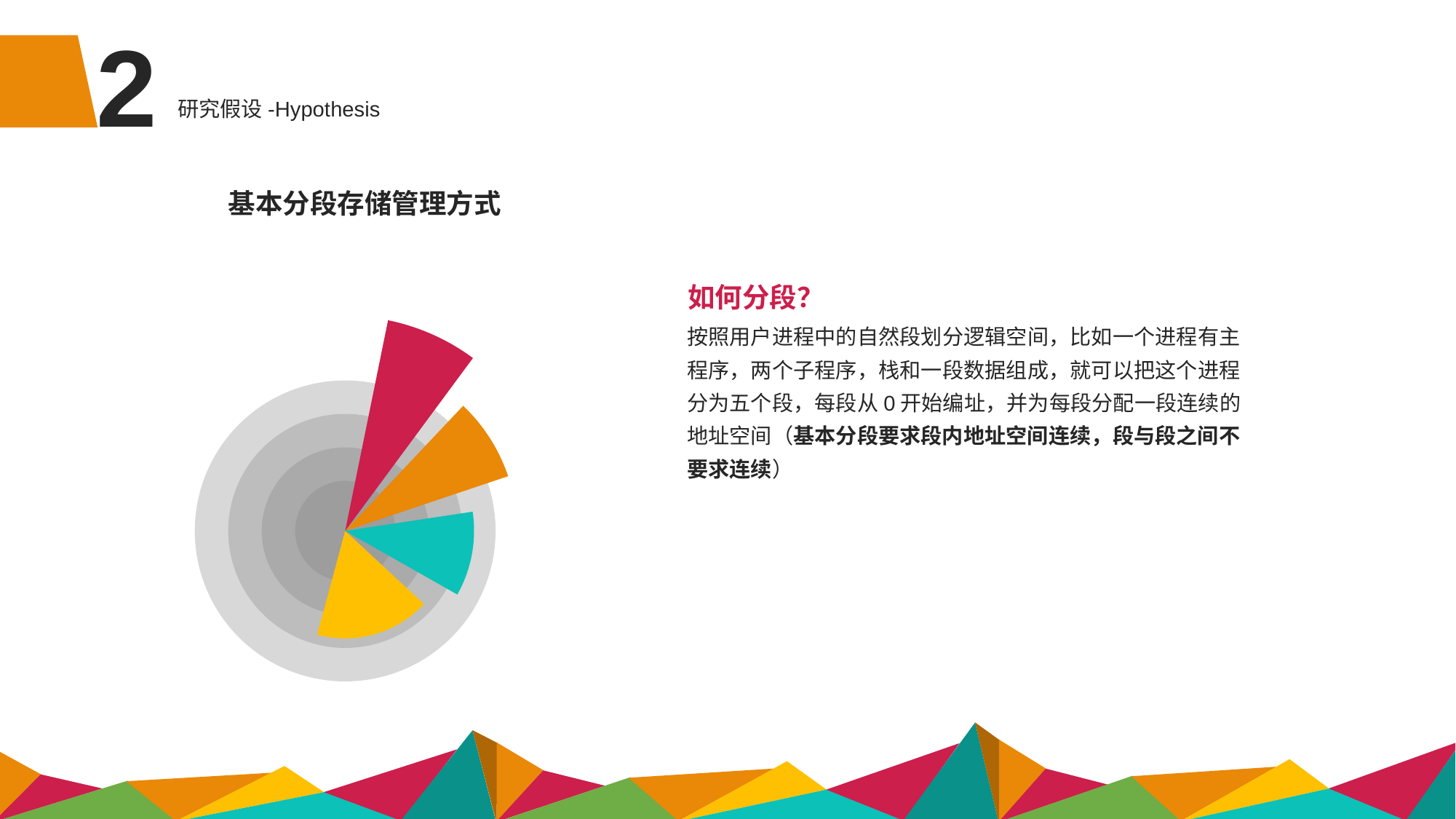

2

研究假设-Hypothesis
基本分段存储管理方式
如何分段？
按照用户进程中的自然段划分逻辑空间，比如一个进程有主程序，两个子程序，栈和一段数据组成，就可以把这个进程分为五个段，每段从0开始编址，并为每段分配一段连续的地址空间（基本分段要求段内地址空间连续，段与段之间不要求连续）